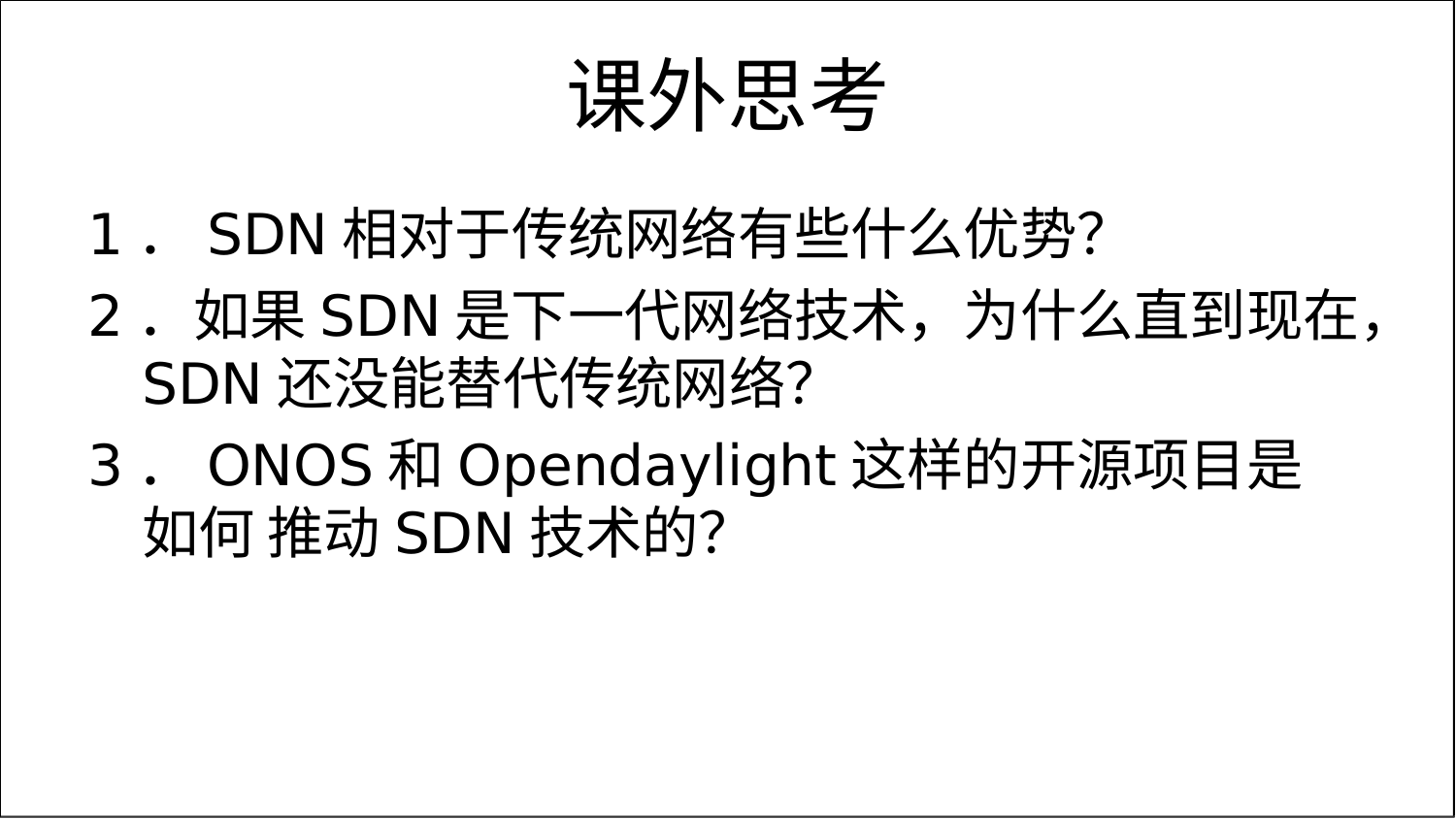

# 课外思考
1．SDN相对于传统网络有些什么优势？
2．如果SDN是下一代网络技术，为什么直到现在，
SDN还没能替代传统网络？
3．ONOS和Opendaylight这样的开源项目是如何 推动SDN技术的？